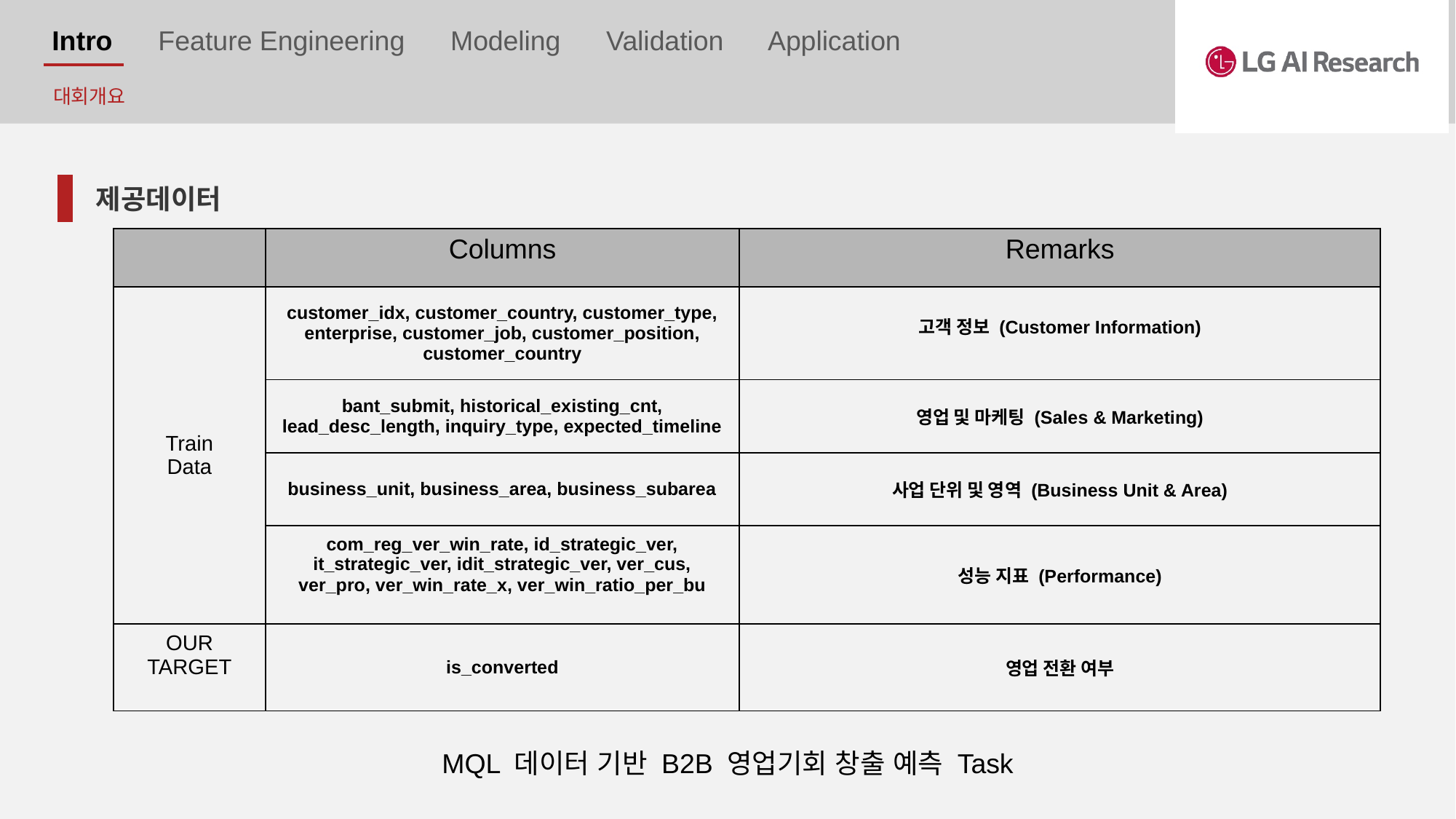

Intro      Feature Engineering      Modeling      Validation      Application
대회개요

제공데이터
|  | Columns | Remarks |
| --- | --- | --- |
| Train Data | customer\_idx, customer\_country, customer\_type, enterprise, customer\_job, customer\_position, customer\_country | 고객 정보 (Customer Information) |
|  | bant\_submit, historical\_existing\_cnt, lead\_desc\_length, inquiry\_type, expected\_timeline | 영업 및 마케팅 (Sales & Marketing) |
|  | business\_unit, business\_area, business\_subarea | 사업 단위 및 영역 (Business Unit & Area) |
|  | com\_reg\_ver\_win\_rate, id\_strategic\_ver, it\_strategic\_ver, idit\_strategic\_ver, ver\_cus, ver\_pro, ver\_win\_rate\_x, ver\_win\_ratio\_per\_bu | 성능 지표 (Performance) |
| OUR TARGET | is\_converted | 영업 전환 여부 |
MQL 데이터 기반 B2B 영업기회 창출 예측 Task